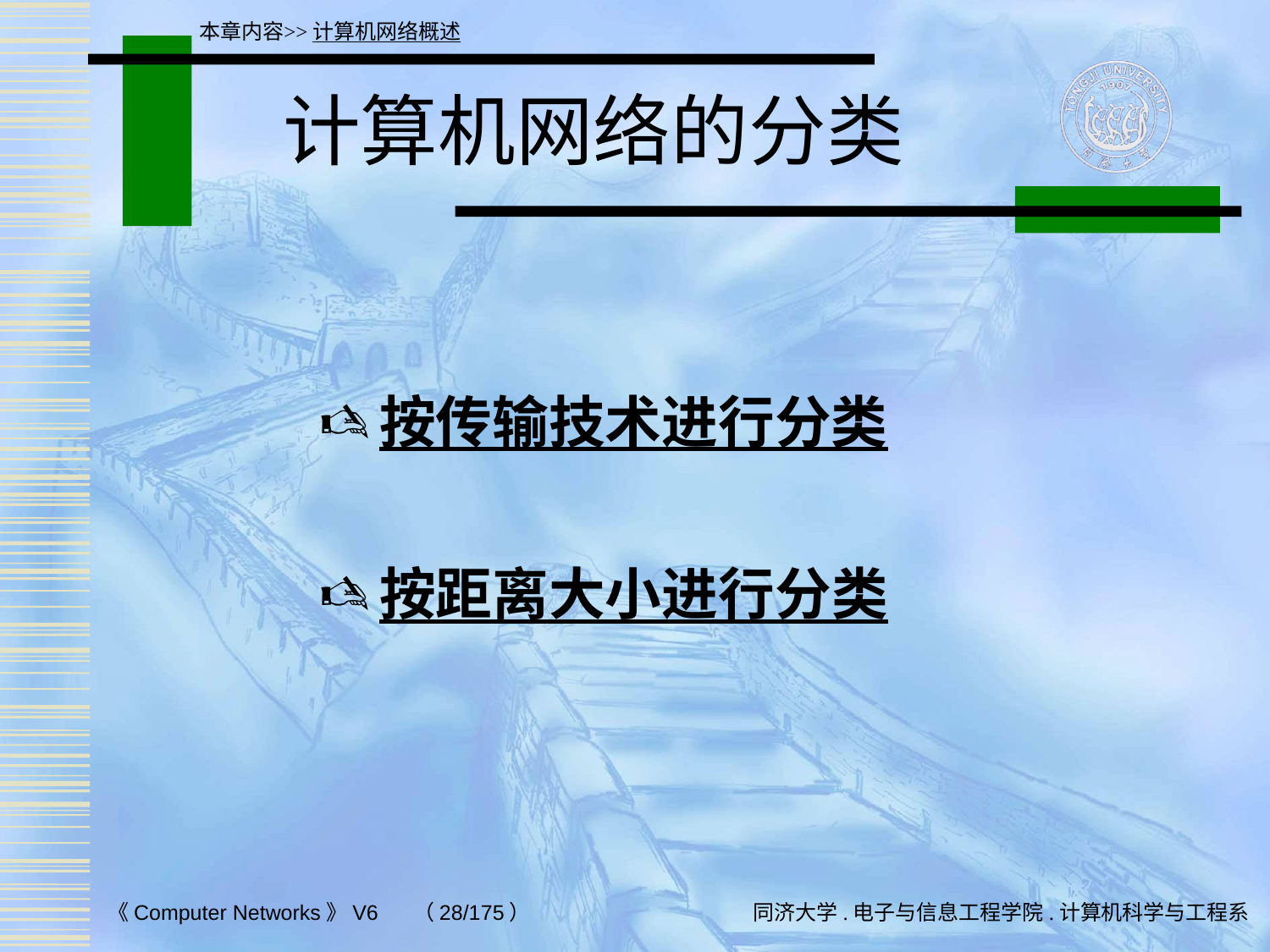

本章内容>>计算机网络概述
# 计算机网络的分类
按传输技术进行分类

按距离大小进行分类